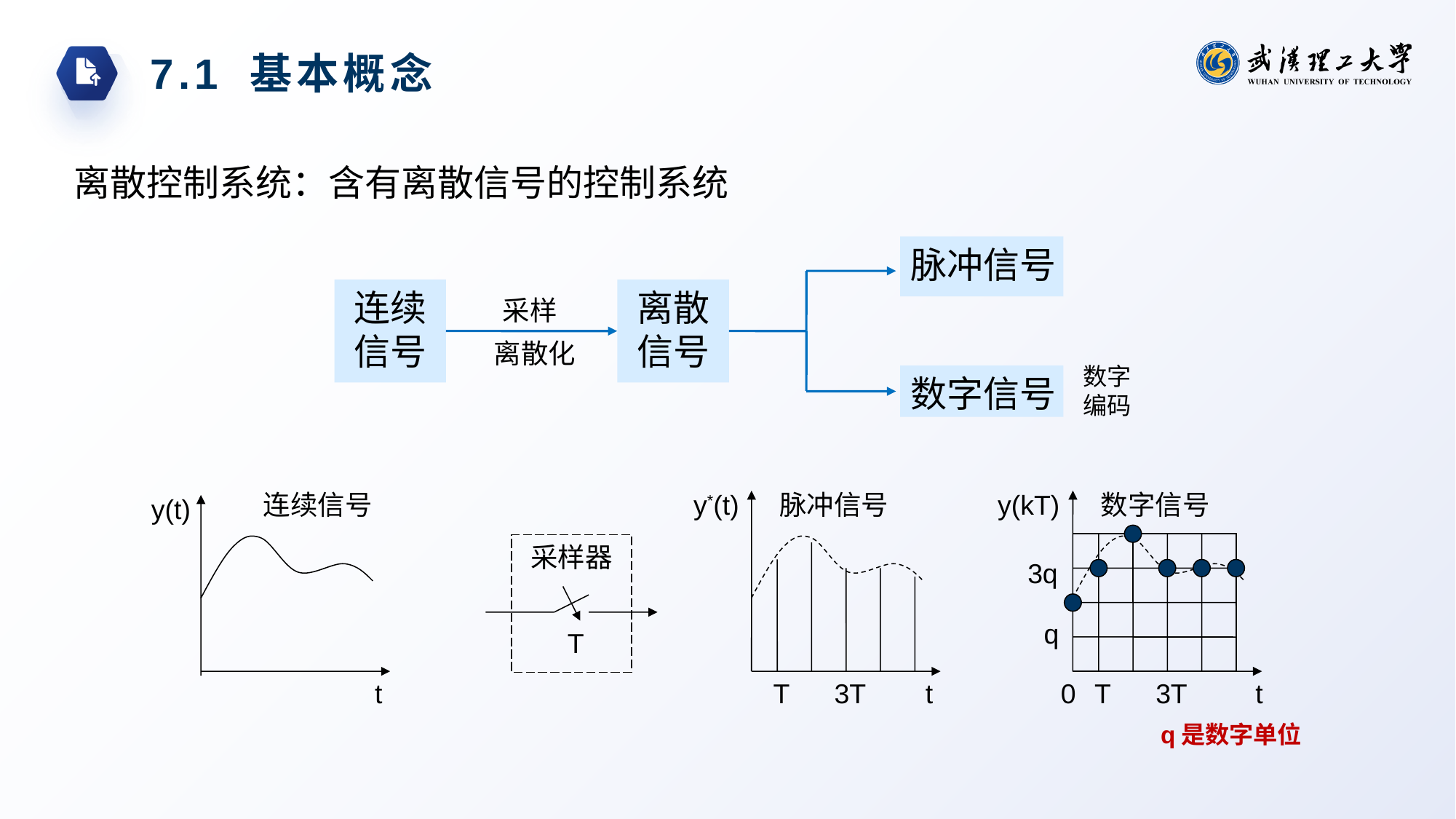

7.1 基本概念
离散控制系统：含有离散信号的控制系统

脉冲信号

连续信号

离散信号

采样

离散化

数字编码

数字信号

连续信号
y*(t)
脉冲信号
y(kT)
数字信号
y(t)

采样器

3q

q

T

t

T
3T
t
0

T
3T
t
q是数字单位